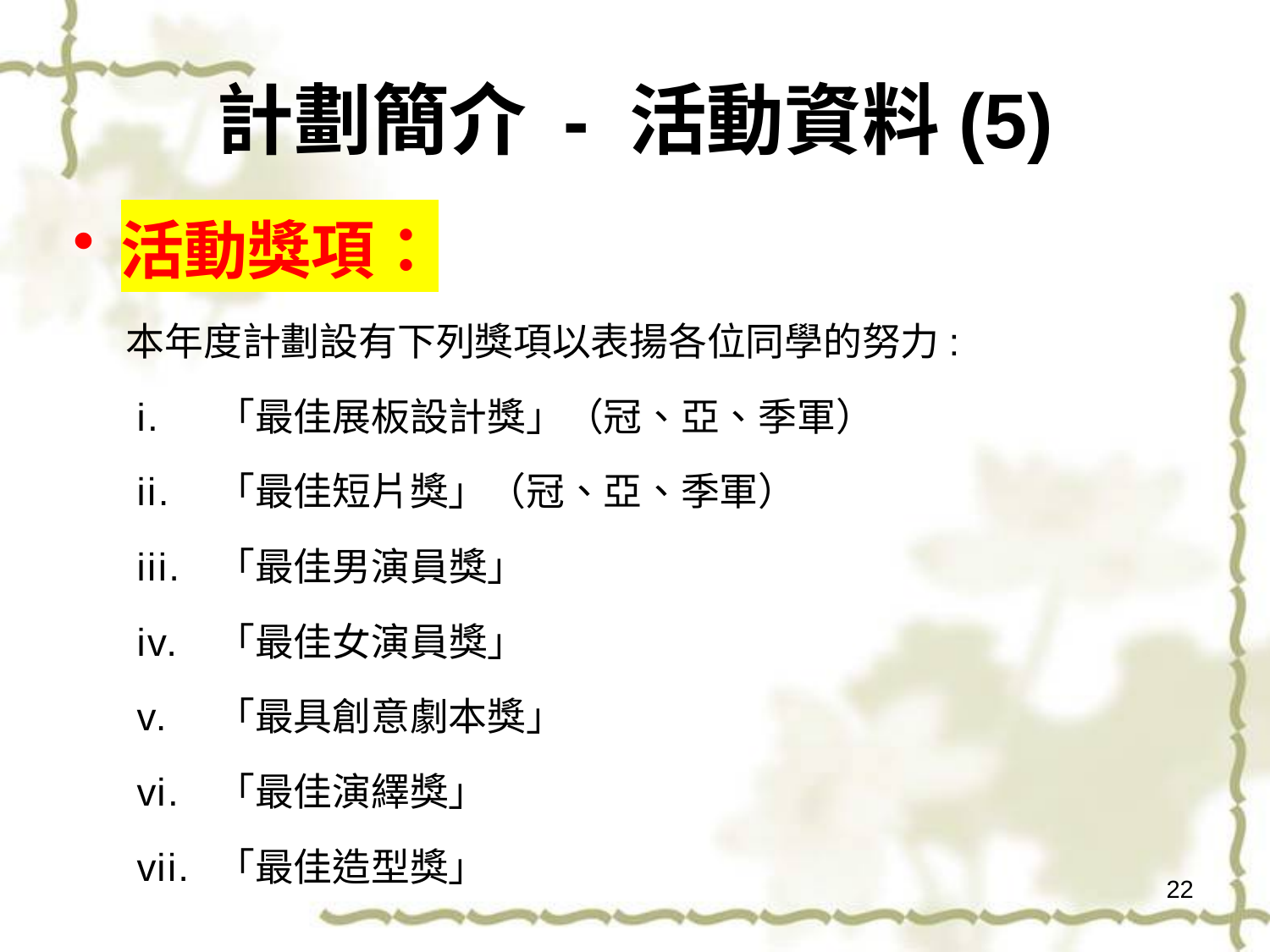

# 計劃簡介 - 活動資料(5)
活動獎項：
     本年度計劃設有下列獎項以表揚各位同學的努力:
「最佳展板設計獎」（冠、亞、季軍）
「最佳短片獎」（冠、亞、季軍）
「最佳男演員獎」
「最佳女演員獎」
「最具創意劇本獎」
「最佳演繹獎」
「最佳造型獎」
22